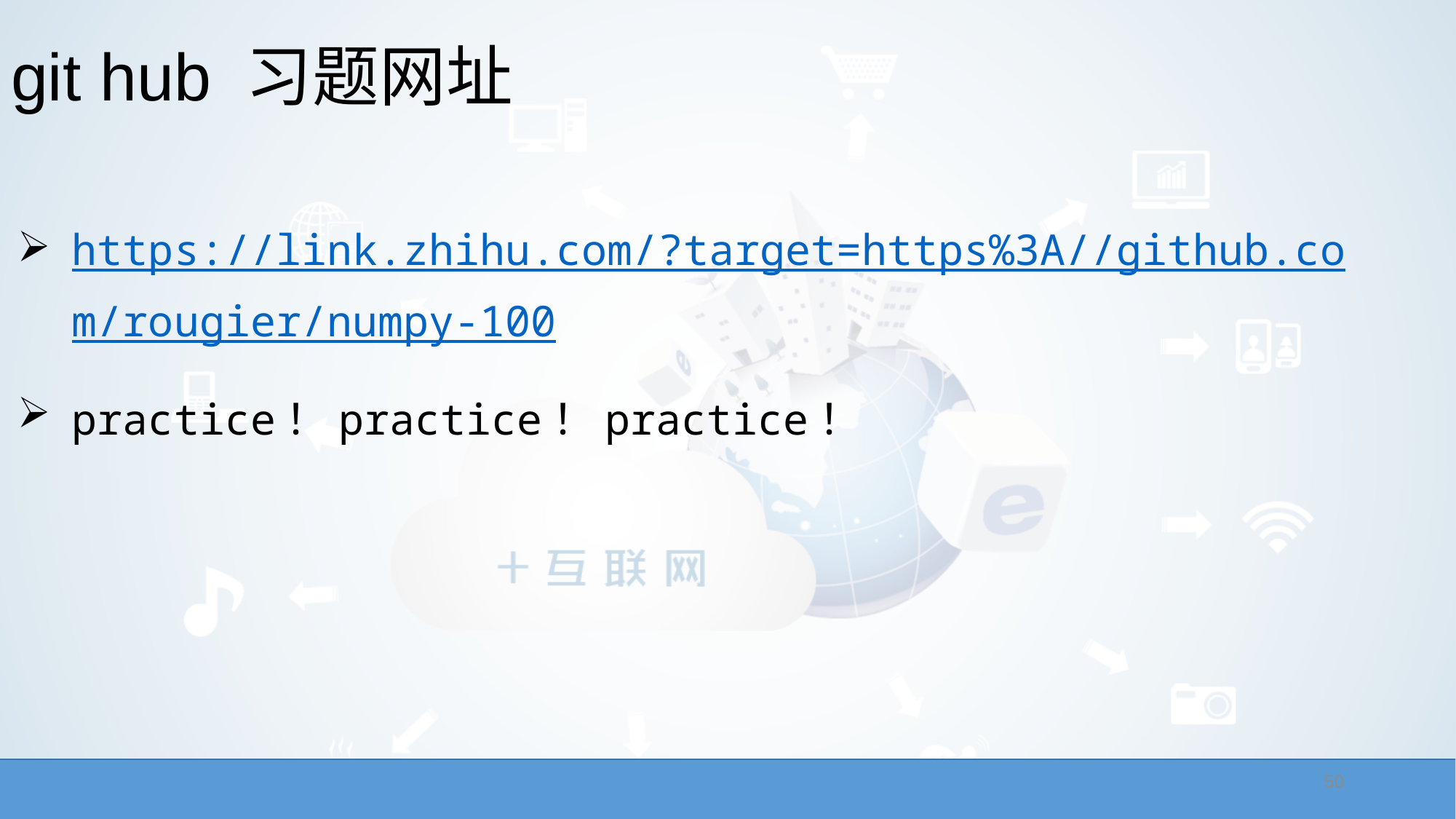

# git hub 习题网址
https://link.zhihu.com/?target=https%3A//github.com/rougier/numpy-100
practice！practice！practice！

50